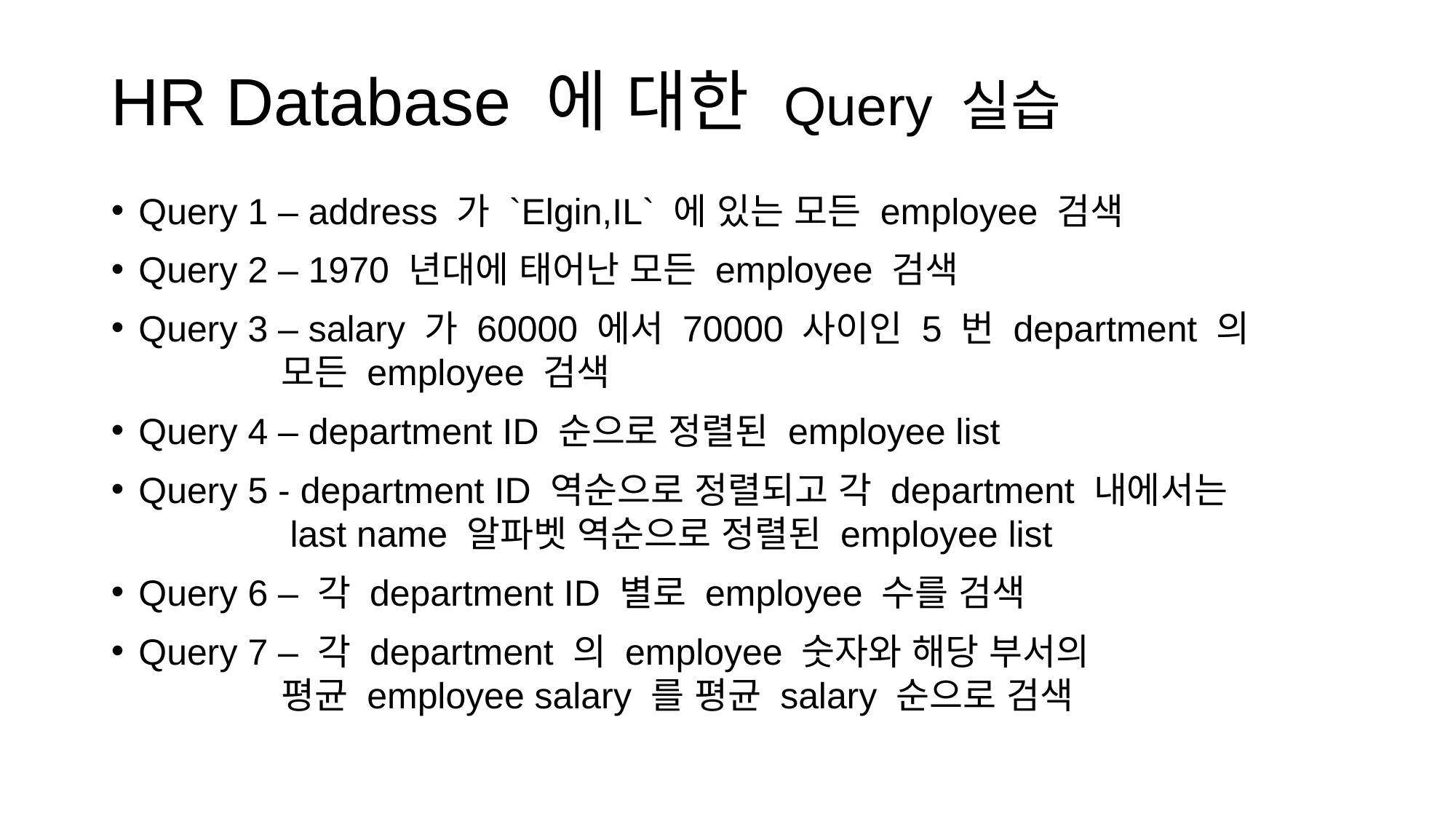

# HR Database 에 대한 Query 실습
Query 1 – address 가 `Elgin,IL` 에 있는 모든 employee 검색
Query 2 – 1970 년대에 태어난 모든 employee 검색
Query 3 – salary 가 60000 에서 70000 사이인 5 번 department 의
              모든 employee 검색
Query 4 – department ID 순으로 정렬된 employee list
Query 5 - department ID 역순으로 정렬되고 각 department 내에서는
              last name 알파벳 역순으로 정렬된 employee list
Query 6 – 각 department ID 별로 employee 수를 검색
Query 7 – 각 department 의 employee 숫자와 해당 부서의
              평균 employee salary 를 평균 salary 순으로 검색